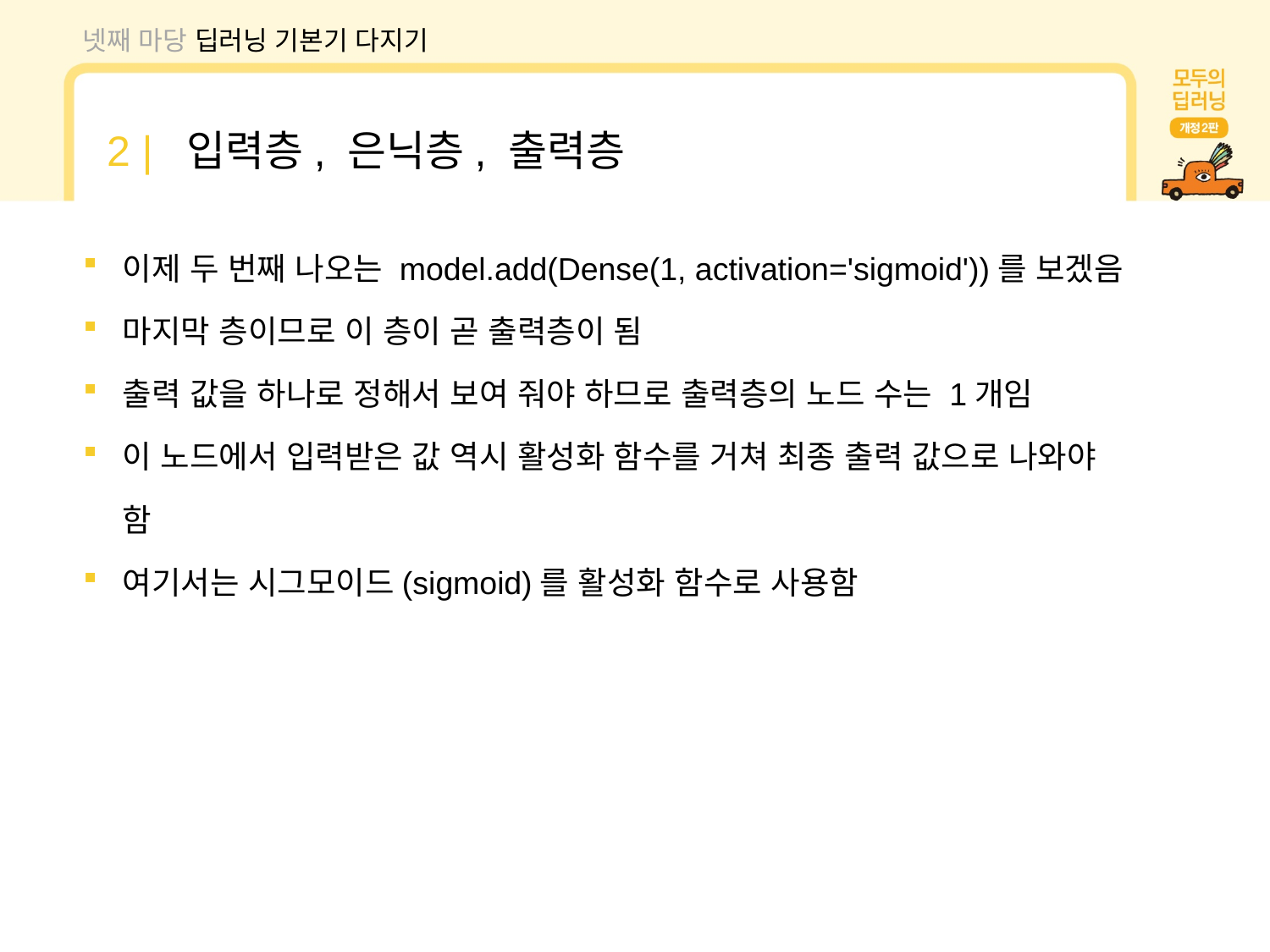

넷째 마당 딥러닝 기본기 다지기
2 |  입력층, 은닉층, 출력층
이제 두 번째 나오는 model.add(Dense(1, activation='sigmoid'))를 보겠음
마지막 층이므로 이 층이 곧 출력층이 됨
출력 값을 하나로 정해서 보여 줘야 하므로 출력층의 노드 수는 1개임
이 노드에서 입력받은 값 역시 활성화 함수를 거쳐 최종 출력 값으로 나와야 함
여기서는 시그모이드(sigmoid)를 활성화 함수로 사용함